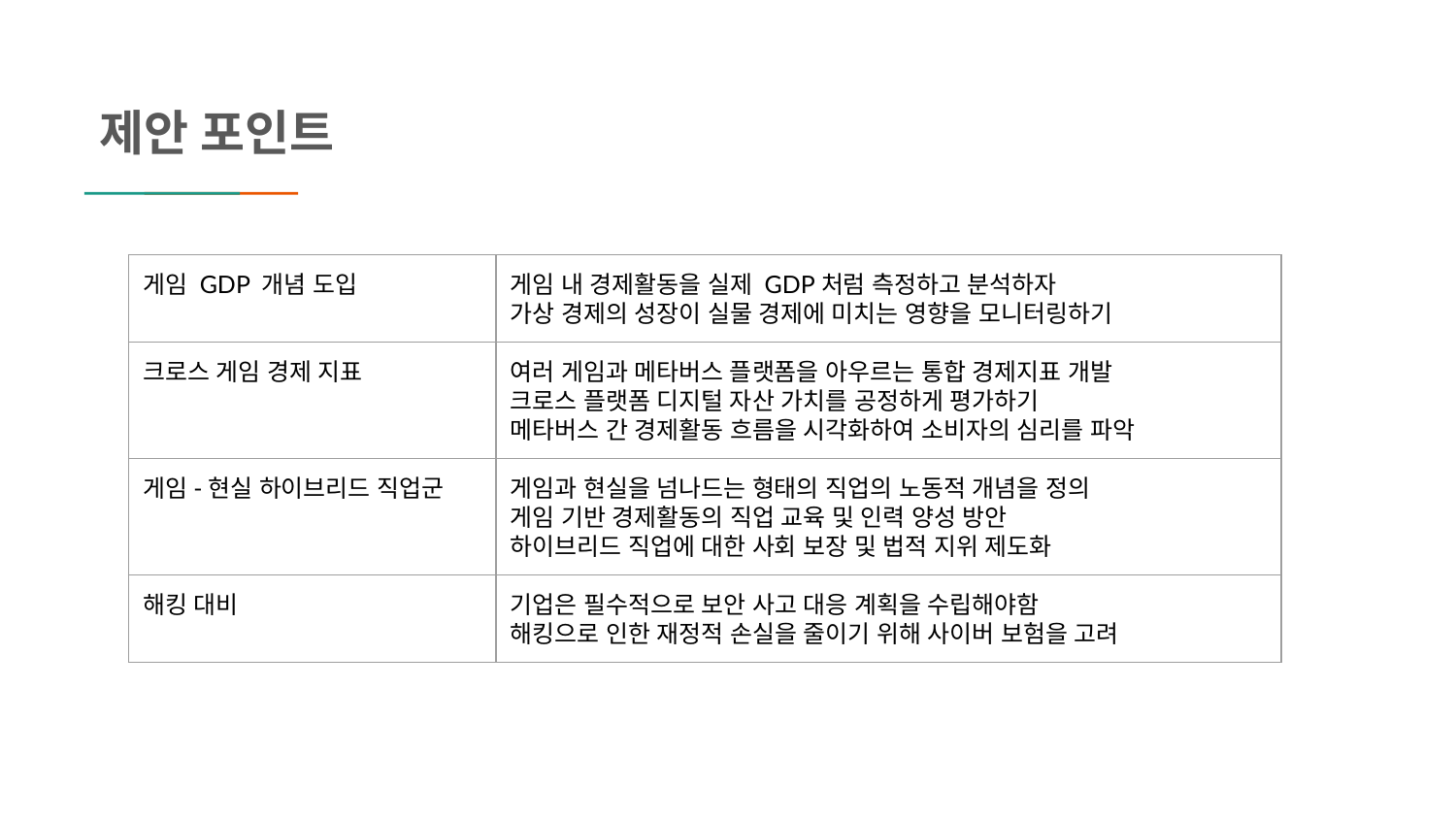

제안 포인트
| 게임 GDP 개념 도입 | 게임 내 경제활동을 실제 GDP처럼 측정하고 분석하자 가상 경제의 성장이 실물 경제에 미치는 영향을 모니터링하기 |
| --- | --- |
| 크로스 게임 경제 지표 | 여러 게임과 메타버스 플랫폼을 아우르는 통합 경제지표 개발 크로스 플랫폼 디지털 자산 가치를 공정하게 평가하기 메타버스 간 경제활동 흐름을 시각화하여 소비자의 심리를 파악 |
| 게임-현실 하이브리드 직업군 | 게임과 현실을 넘나드는 형태의 직업의 노동적 개념을 정의 게임 기반 경제활동의 직업 교육 및 인력 양성 방안 하이브리드 직업에 대한 사회 보장 및 법적 지위 제도화 |
| 해킹 대비 | 기업은 필수적으로 보안 사고 대응 계획을 수립해야함 해킹으로 인한 재정적 손실을 줄이기 위해 사이버 보험을 고려 |